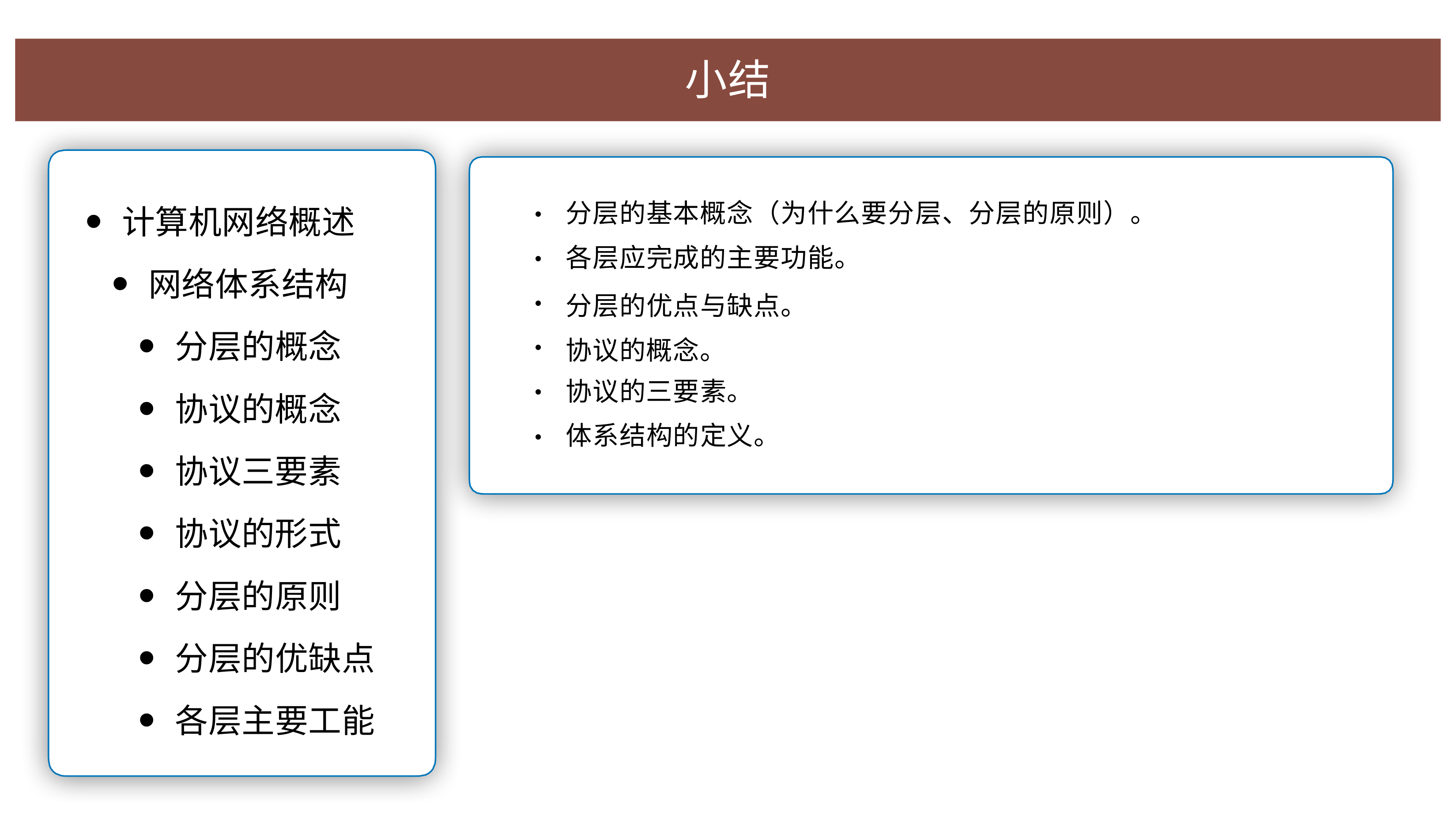

# ⼩结

分层的基本概念（为什么要分层、分层的原则）。 各层应完成的主要功能。
分层的优点与缺点。 协议的概念。
协议的三要素。
体系结构的定义。
计算机⽹络概述
⽹络体系结构
分层的概念
协议的概念
协议三要素
协议的形式
分层的原则
分层的优缺点
各层主要⼯能
•
•
•
•
•
•